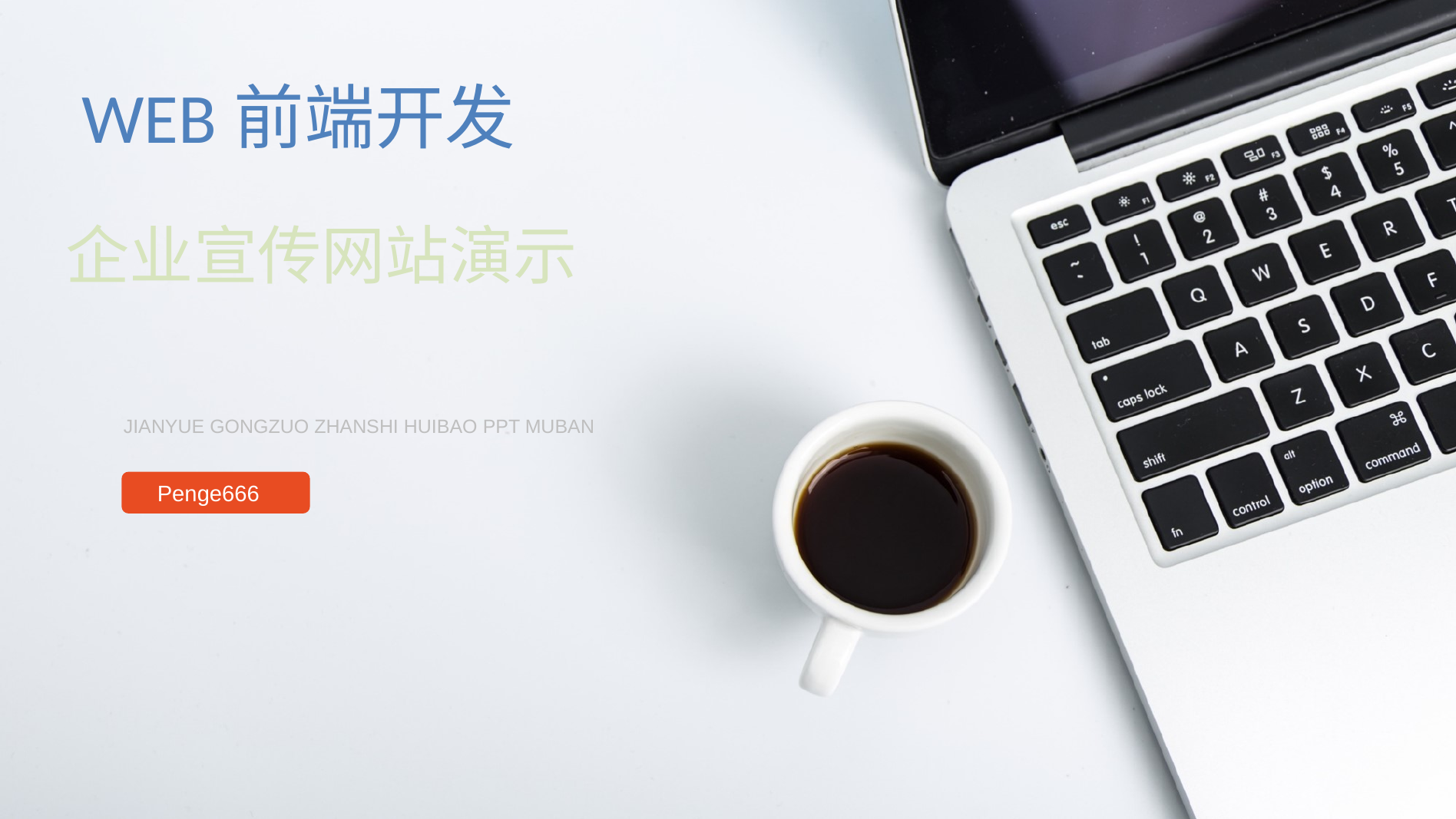

WEB前端开发
企业宣传网站演示
JIANYUE GONGZUO ZHANSHI HUIBAO PPT MUBAN

Penge666